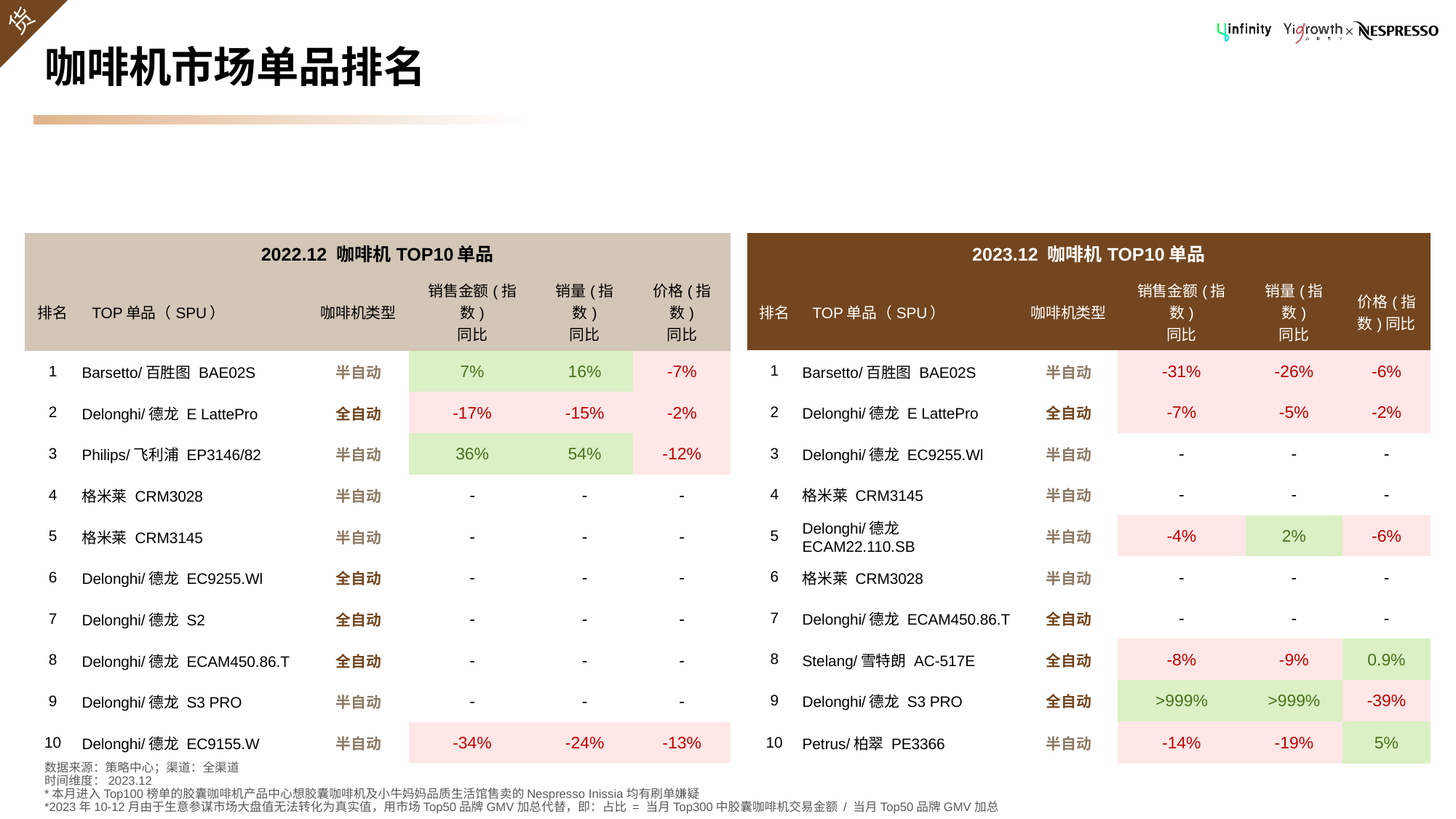

# 咖啡机市场单品排名

| 2023.12 咖啡机TOP10单品 |  |  |  |  |  |
| --- | --- | --- | --- | --- | --- |
| 排名 | TOP单品（SPU） | 咖啡机类型 | 销售金额(指数) 同比 | 销量(指数) 同比 | 价格(指数)同比 |
| 1 | Barsetto/百胜图 BAE02S | 半自动 | -31% | -26% | -6% |
| 2 | Delonghi/德龙 E LattePro | 全自动 | -7% | -5% | -2% |
| 3 | Delonghi/德龙 EC9255.Wl | 半自动 | - | - | - |
| 4 | 格米莱 CRM3145 | 半自动 | - | - | - |
| 5 | Delonghi/德龙 ECAM22.110.SB | 半自动 | -4% | 2% | -6% |
| 6 | 格米莱 CRM3028 | 半自动 | - | - | - |
| 7 | Delonghi/德龙 ECAM450.86.T | 全自动 | - | - | - |
| 8 | Stelang/雪特朗 AC-517E | 全自动 | -8% | -9% | 0.9% |
| 9 | Delonghi/德龙 S3 PRO | 全自动 | >999% | >999% | -39% |
| 10 | Petrus/柏翠 PE3366 | 半自动 | -14% | -19% | 5% |
| 2022.12 咖啡机TOP10单品 |  |  |  |  |  |
| --- | --- | --- | --- | --- | --- |
| 排名 | TOP单品（SPU） | 咖啡机类型 | 销售金额(指数) 同比 | 销量(指数) 同比 | 价格(指数) 同比 |
| 1 | Barsetto/百胜图 BAE02S | 半自动 | 7% | 16% | -7% |
| 2 | Delonghi/德龙 E LattePro | 全自动 | -17% | -15% | -2% |
| 3 | Philips/飞利浦 EP3146/82 | 半自动 | 36% | 54% | -12% |
| 4 | 格米莱 CRM3028 | 半自动 | - | - | - |
| 5 | 格米莱 CRM3145 | 半自动 | - | - | - |
| 6 | Delonghi/德龙 EC9255.Wl | 全自动 | - | - | - |
| 7 | Delonghi/德龙 S2 | 全自动 | - | - | - |
| 8 | Delonghi/德龙 ECAM450.86.T | 全自动 | - | - | - |
| 9 | Delonghi/德龙 S3 PRO | 半自动 | - | - | - |
| 10 | Delonghi/德龙 EC9155.W | 半自动 | -34% | -24% | -13% |
数据来源：策略中心；渠道：全渠道
时间维度：2023.12
*本月进入Top100榜单的胶囊咖啡机产品中心想胶囊咖啡机及小牛妈妈品质生活馆售卖的Nespresso Inissia均有刷单嫌疑
*2023年10-12月由于生意参谋市场大盘值无法转化为真实值，用市场Top50品牌GMV加总代替，即：占比 = 当月Top300中胶囊咖啡机交易金额 / 当月Top50品牌GMV加总